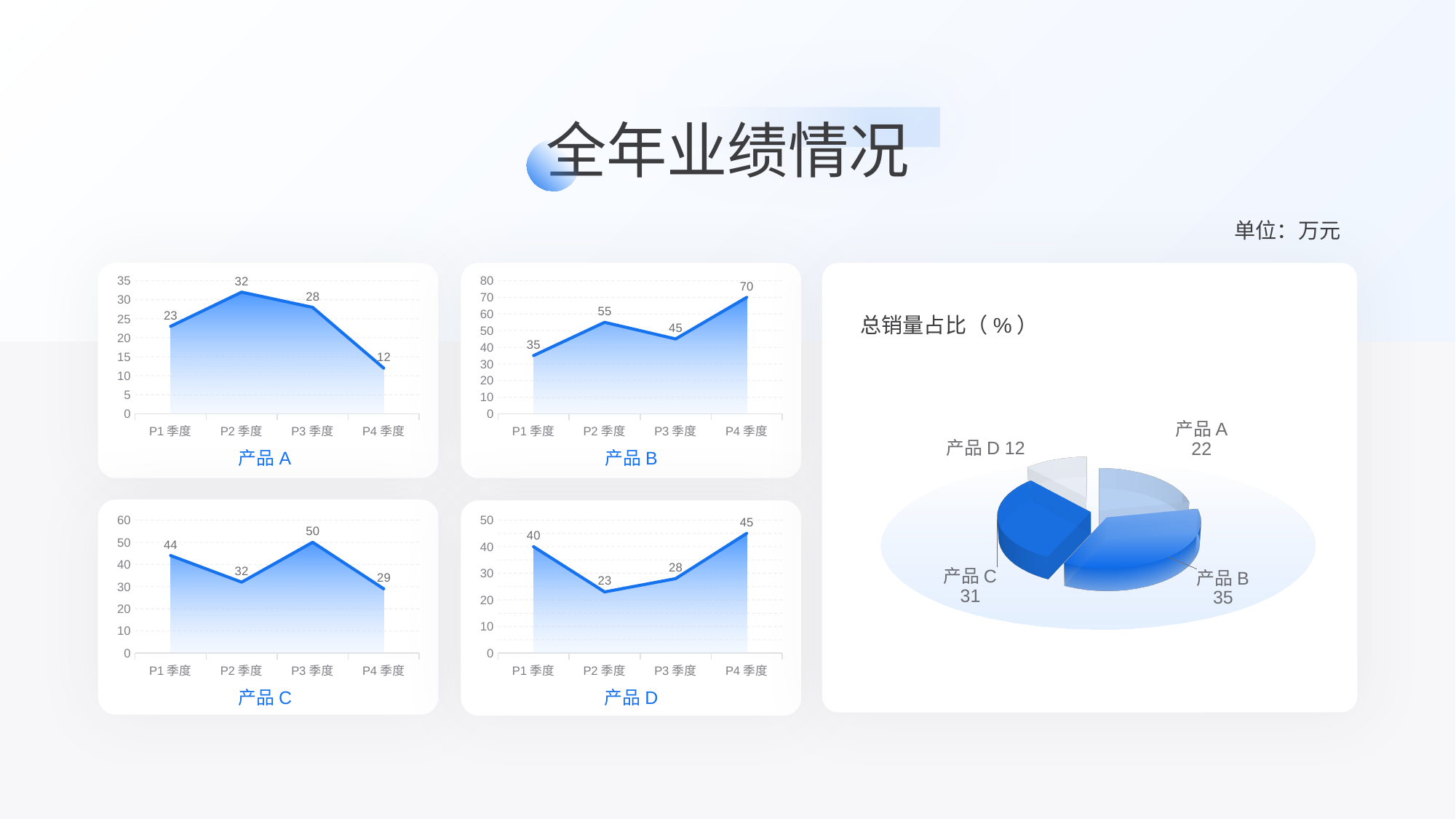

全年业绩情况

单位：万元

### Chart

| Category | 产品A2 | 产品A |
|---|---|---|
| P1季度 | 23.0 | 23.0 |
| P2季度 | 32.0 | 32.0 |
| P3季度 | 28.0 | 28.0 |
| P4季度 | 12.0 | 12.0 |

### Chart

| Category | 产品A2 | 产品A |
|---|---|---|
| P1季度 | 35.0 | 35.0 |
| P2季度 | 55.0 | 55.0 |
| P3季度 | 45.0 | 45.0 |
| P4季度 | 70.0 | 70.0 |
总销量占比（%）

[unsupported chart]

产品A
产品B

### Chart

| Category | 产品A2 | 产品A |
|---|---|---|
| P1季度 | 44.0 | 44.0 |
| P2季度 | 32.0 | 32.0 |
| P3季度 | 50.0 | 50.0 |
| P4季度 | 29.0 | 29.0 |

### Chart

| Category | 产品A2 | 产品A |
|---|---|---|
| P1季度 | 40.0 | 40.0 |
| P2季度 | 23.0 | 23.0 |
| P3季度 | 28.0 | 28.0 |
| P4季度 | 45.0 | 45.0 |
产品C
产品D